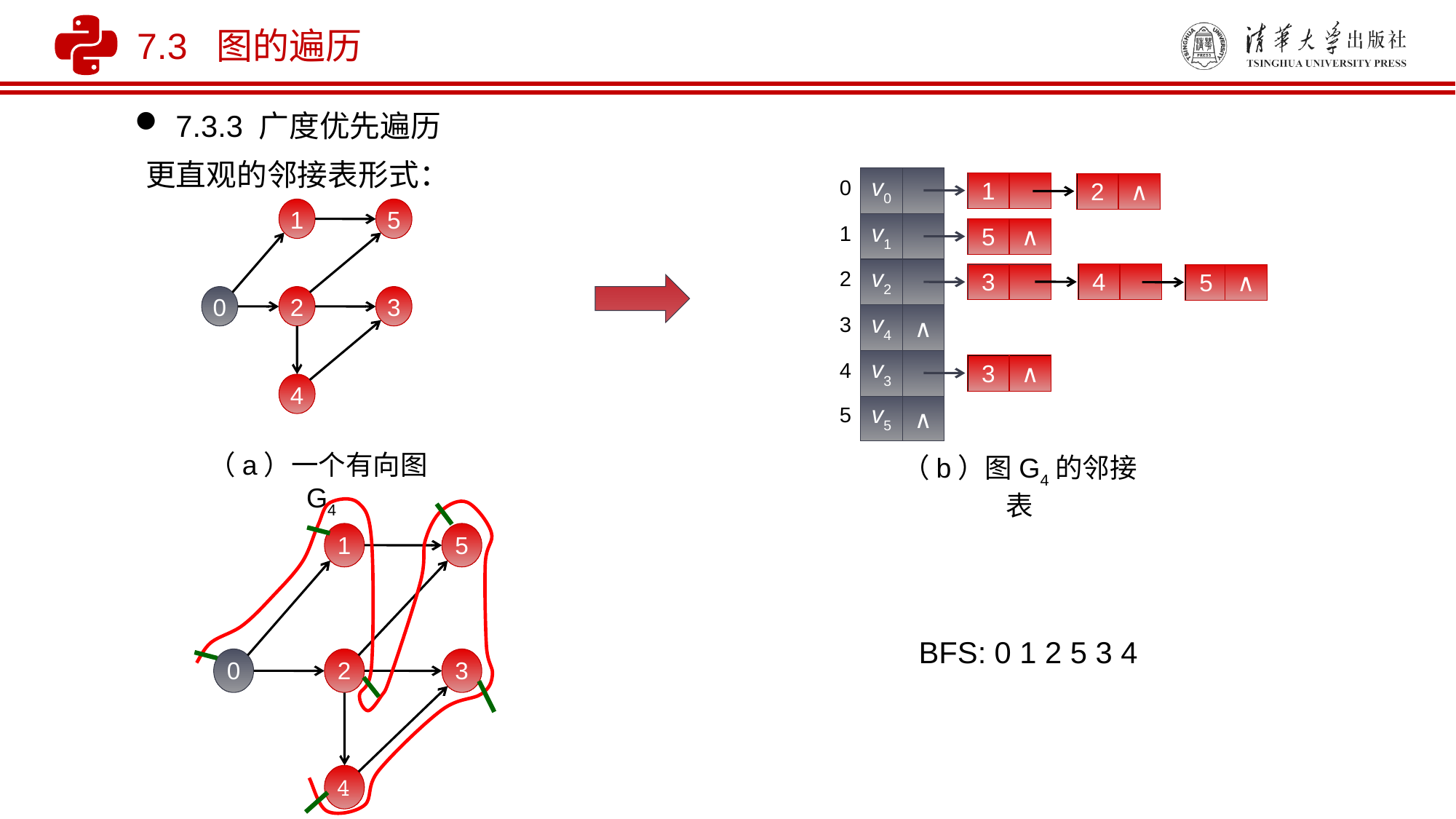

7.3  图的遍历
7.3.3 广度优先遍历
更直观的邻接表形式：
v0

1

2
∧
0

v1

5
∧
1

v2

4

3

5
∧
2

v4
∧
3
v3

3
∧
4

v5
∧
5
（b）图G4的邻接表
1
5

0
2
3

4
（a）一个有向图G4

1
5

BFS: 0 1 2 5 3 4
0
2
3

4